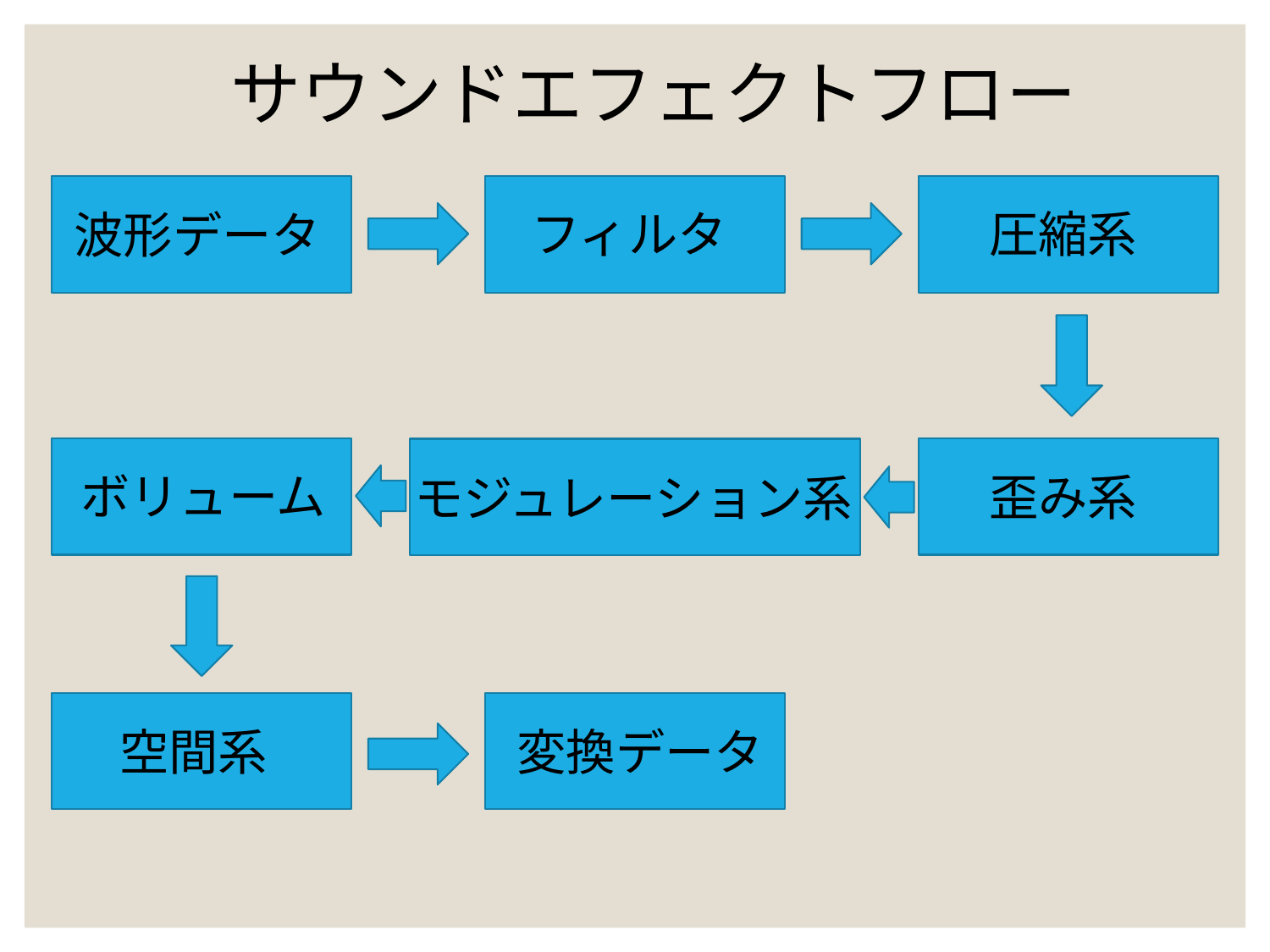

サウンドエフェクトフロー

フィルタ
圧縮系
波形データ

ボリューム
歪み系
モジュレーション系

空間系
変換データ